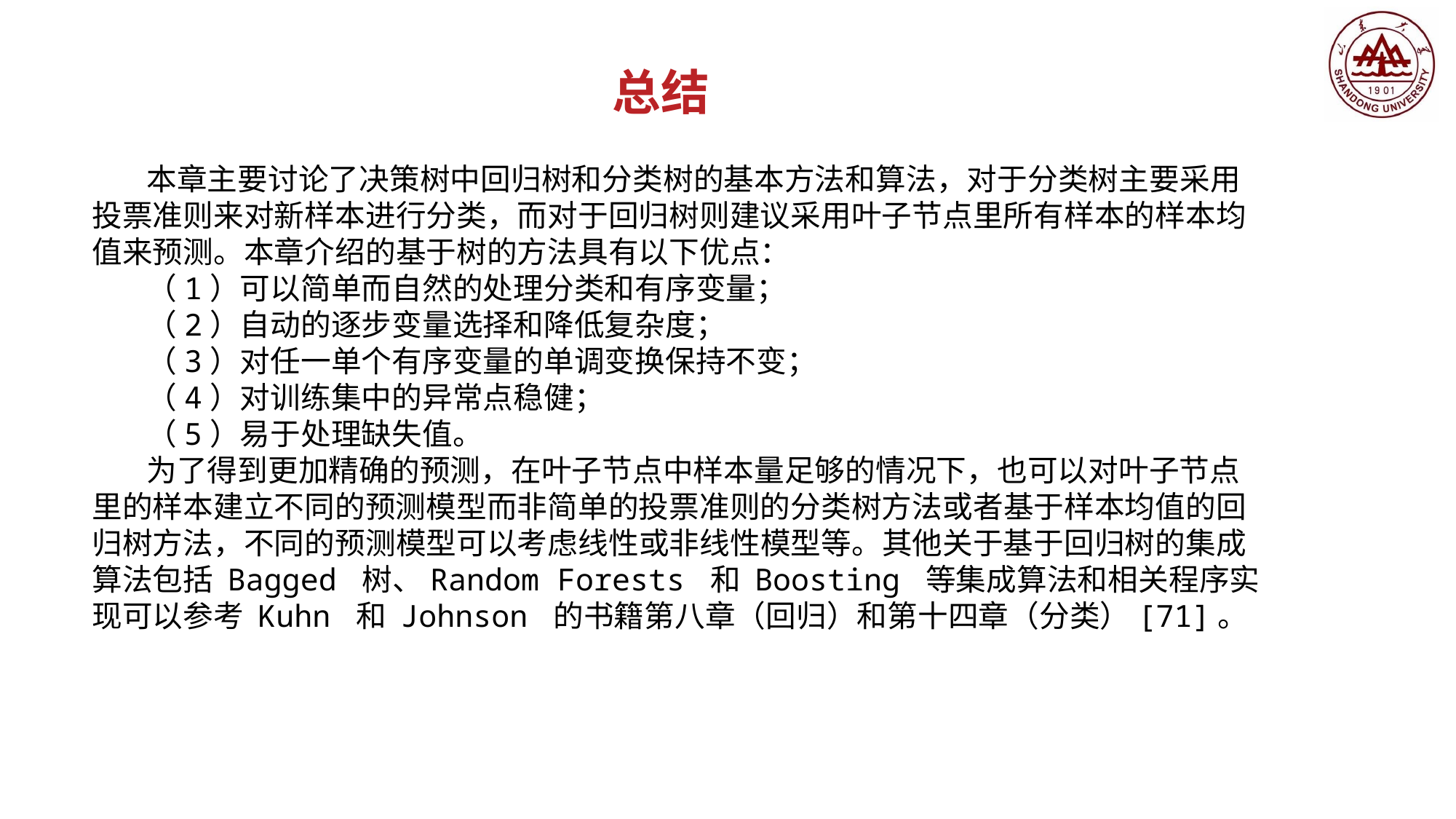

总结
本章主要讨论了决策树中回归树和分类树的基本方法和算法，对于分类树主要采用投票准则来对新样本进行分类，而对于回归树则建议采用叶子节点里所有样本的样本均值来预测。本章介绍的基于树的方法具有以下优点：
（1）可以简单而自然的处理分类和有序变量；
（2）自动的逐步变量选择和降低复杂度；
（3）对任一单个有序变量的单调变换保持不变；
（4）对训练集中的异常点稳健；
（5）易于处理缺失值。
为了得到更加精确的预测，在叶子节点中样本量足够的情况下，也可以对叶子节点里的样本建立不同的预测模型而非简单的投票准则的分类树方法或者基于样本均值的回归树方法，不同的预测模型可以考虑线性或非线性模型等。其他关于基于回归树的集成算法包括 Bagged 树、Random Forests 和 Boosting 等集成算法和相关程序实现可以参考 Kuhn 和 Johnson 的书籍第八章（回归）和第十四章（分类）[71]。
61